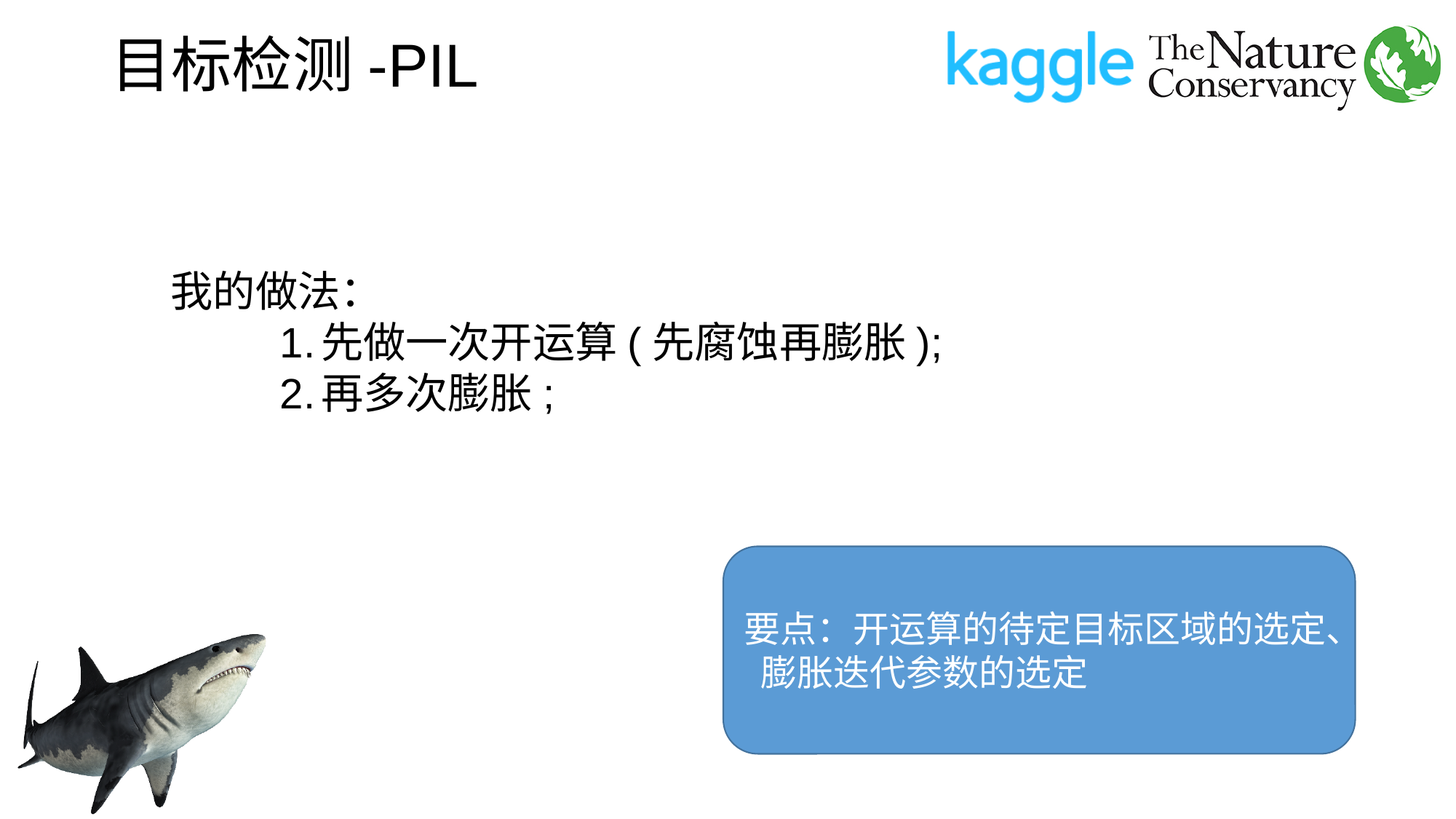

# 目标检测-PIL

我的做法：
先做一次开运算(先腐蚀再膨胀);
再多次膨胀;
要点：开运算的待定目标区域的选定、  膨胀迭代参数的选定